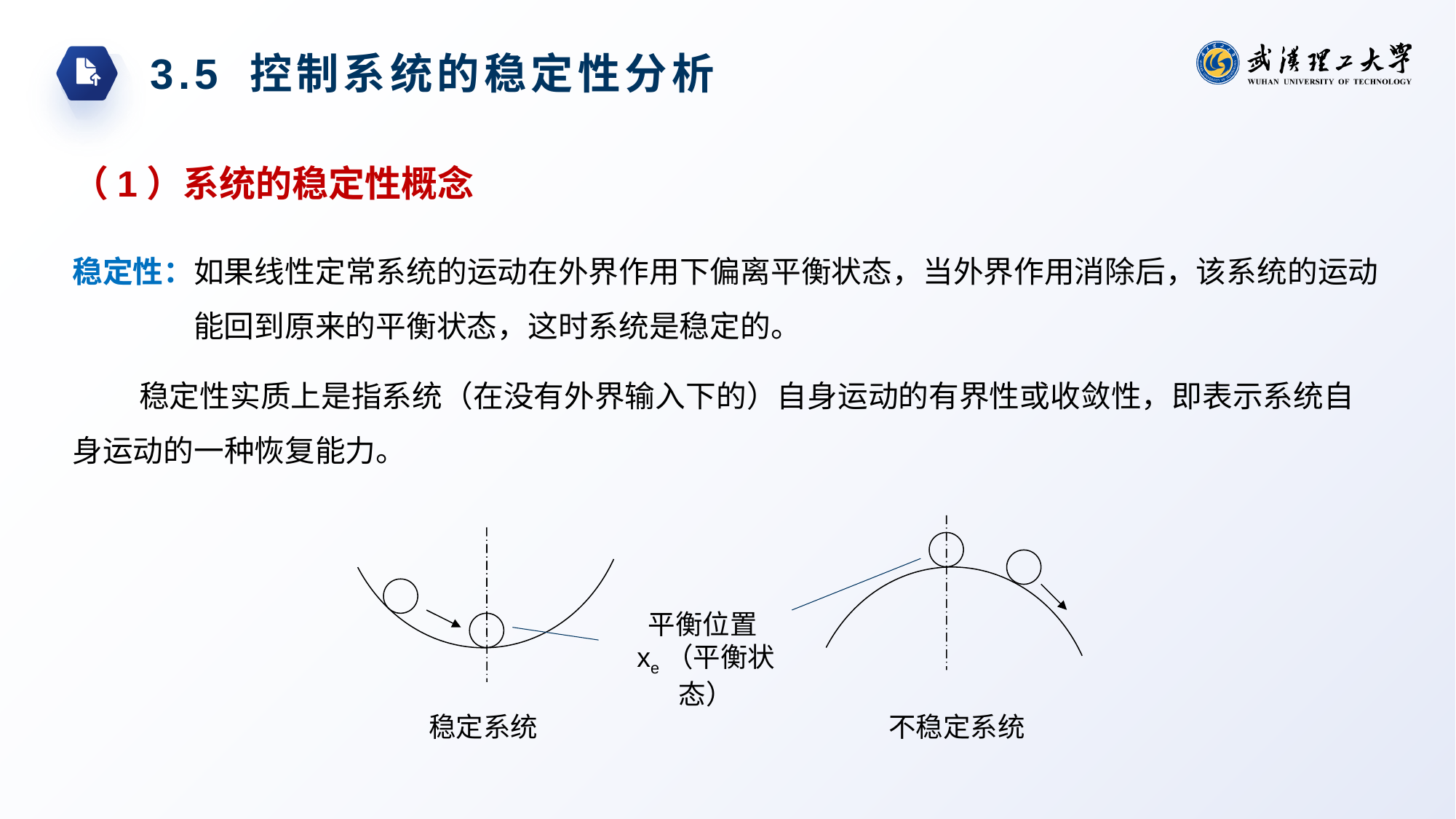

3.5 控制系统的稳定性分析
（1）系统的稳定性概念
稳定性：如果线性定常系统的运动在外界作用下偏离平衡状态，当外界作用消除后，该系统的运动能回到原来的平衡状态，这时系统是稳定的。
稳定性实质上是指系统（在没有外界输入下的）自身运动的有界性或收敛性，即表示系统自身运动的一种恢复能力。

平衡位置xe（平衡状态）

稳定系统
不稳定系统